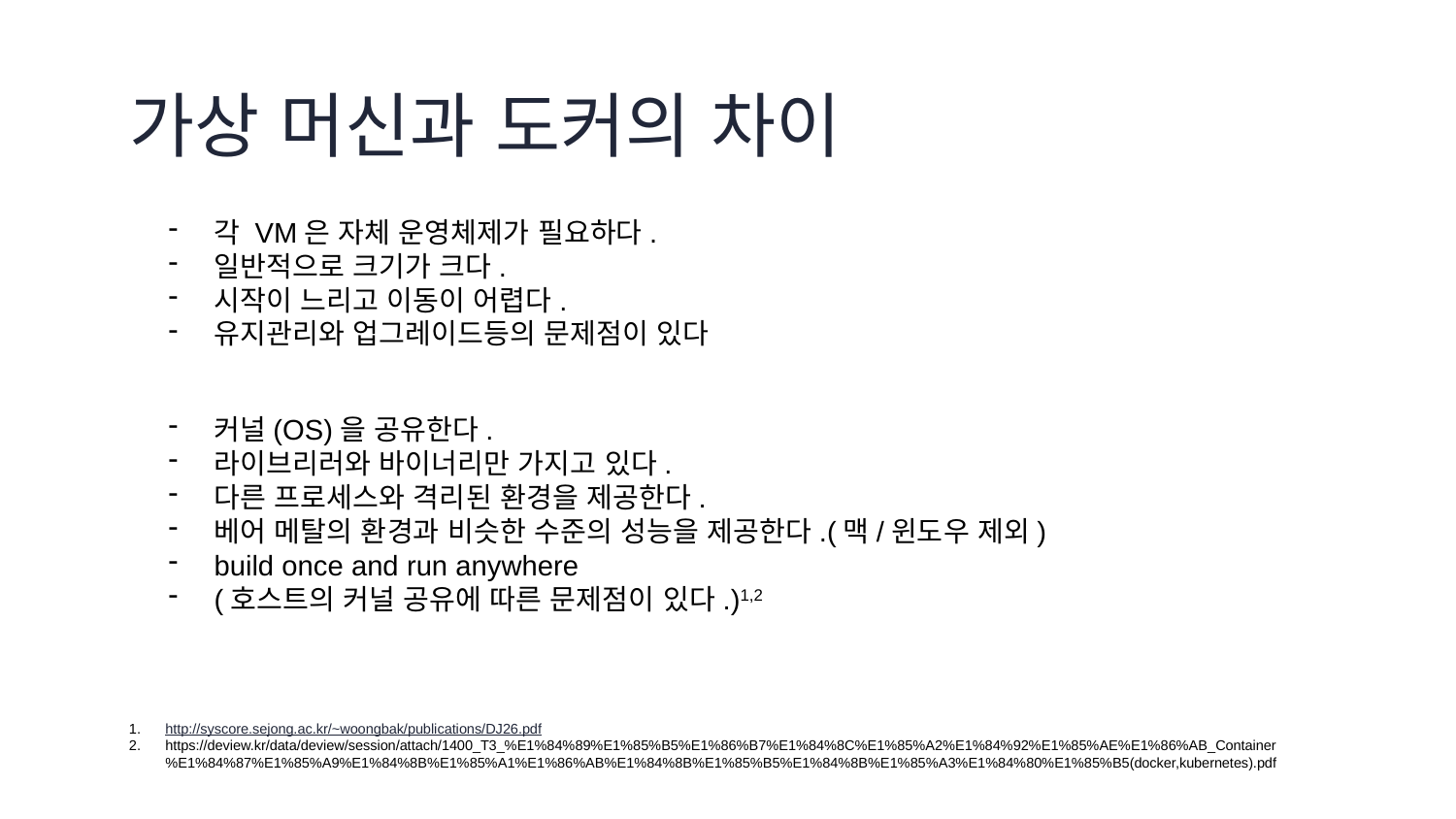

가상 머신과 도커의 차이
각 VM은 자체 운영체제가 필요하다.
일반적으로 크기가 크다.
시작이 느리고 이동이 어렵다.
유지관리와 업그레이드등의 문제점이 있다
커널(OS)을 공유한다.
라이브리러와 바이너리만 가지고 있다.
다른 프로세스와 격리된 환경을 제공한다.
베어 메탈의 환경과 비슷한 수준의 성능을 제공한다.(맥/윈도우 제외)
build once and run anywhere
(호스트의 커널 공유에 따른 문제점이 있다.)1,2
http://syscore.sejong.ac.kr/~woongbak/publications/DJ26.pdf
https://deview.kr/data/deview/session/attach/1400_T3_%E1%84%89%E1%85%B5%E1%86%B7%E1%84%8C%E1%85%A2%E1%84%92%E1%85%AE%E1%86%AB_Container%E1%84%87%E1%85%A9%E1%84%8B%E1%85%A1%E1%86%AB%E1%84%8B%E1%85%B5%E1%84%8B%E1%85%A3%E1%84%80%E1%85%B5(docker,kubernetes).pdf